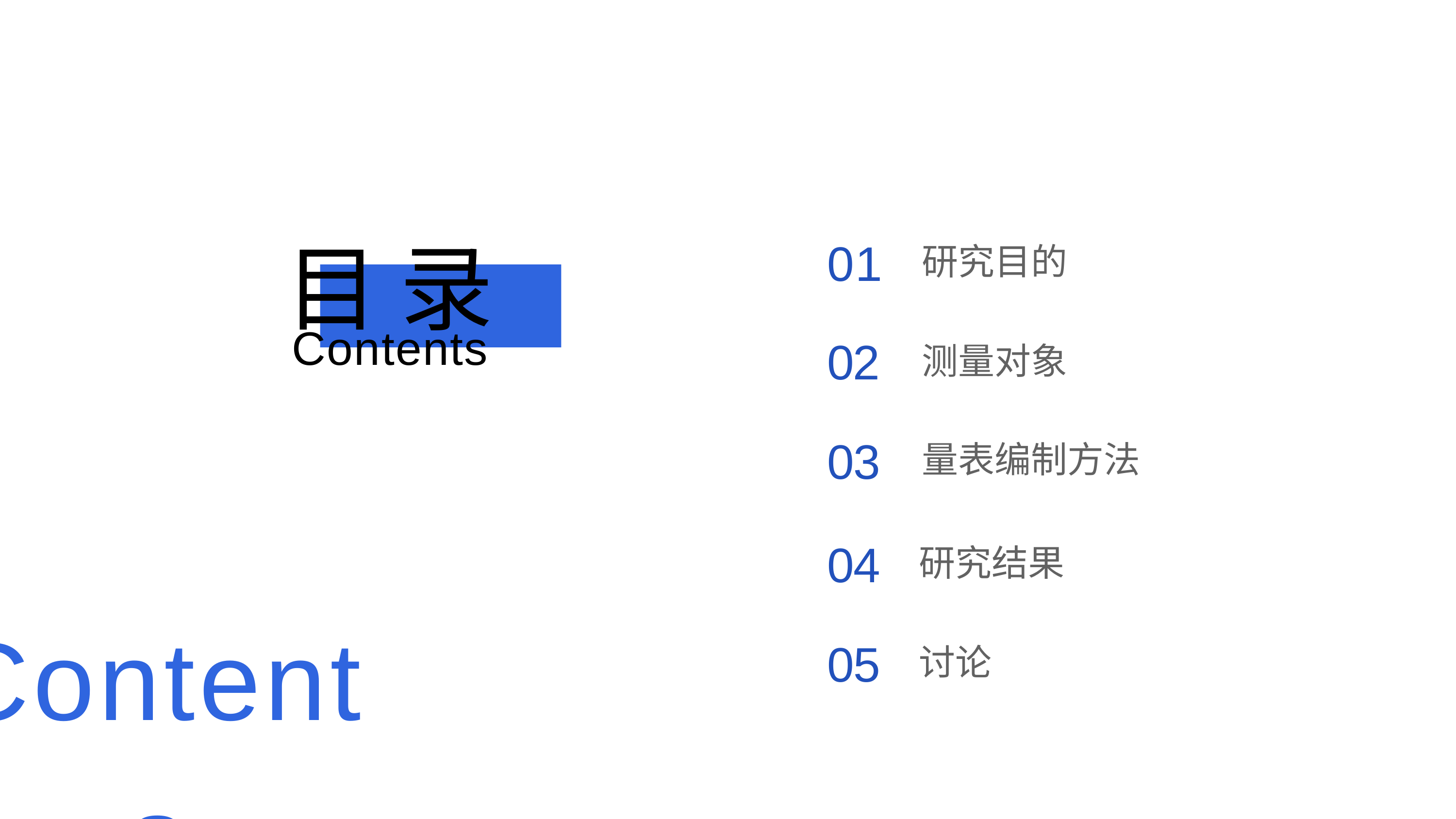

目 录

Contents
01
研究目的
02
测量对象
03
量表编制方法
04
研究结果
05
讨论
Contents